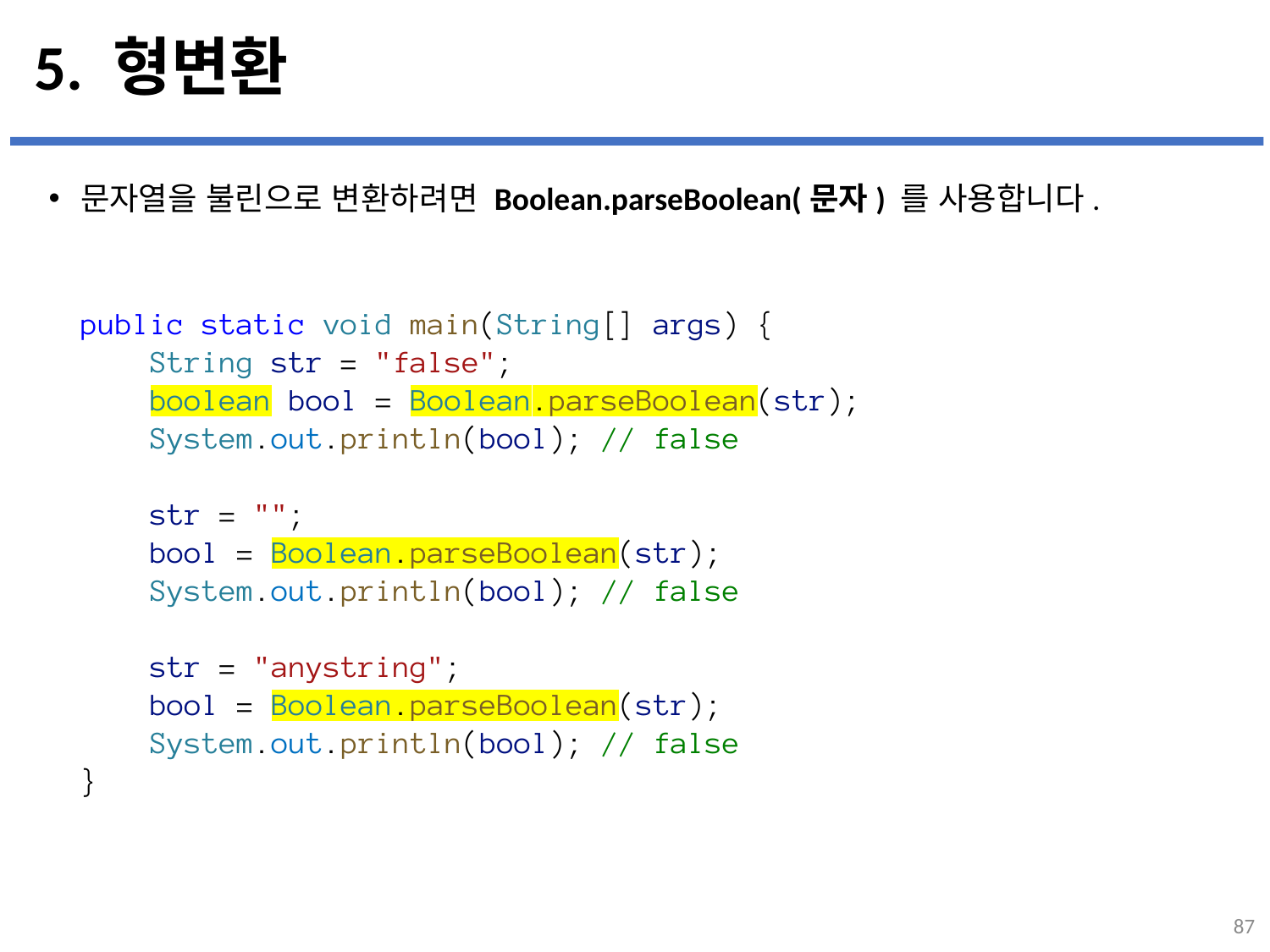

# 5. 형변환
문자열을 불린으로 변환하려면 Boolean.parseBoolean(문자) 를 사용합니다.

...

설명
public static void main(String[] args) {
    String str = "false";
    boolean bool = Boolean.parseBoolean(str);
    System.out.println(bool); // false
    str = "";
    bool = Boolean.parseBoolean(str);
    System.out.println(bool); // false
    str = "anystring";
    bool = Boolean.parseBoolean(str);
    System.out.println(bool); // false
}
87